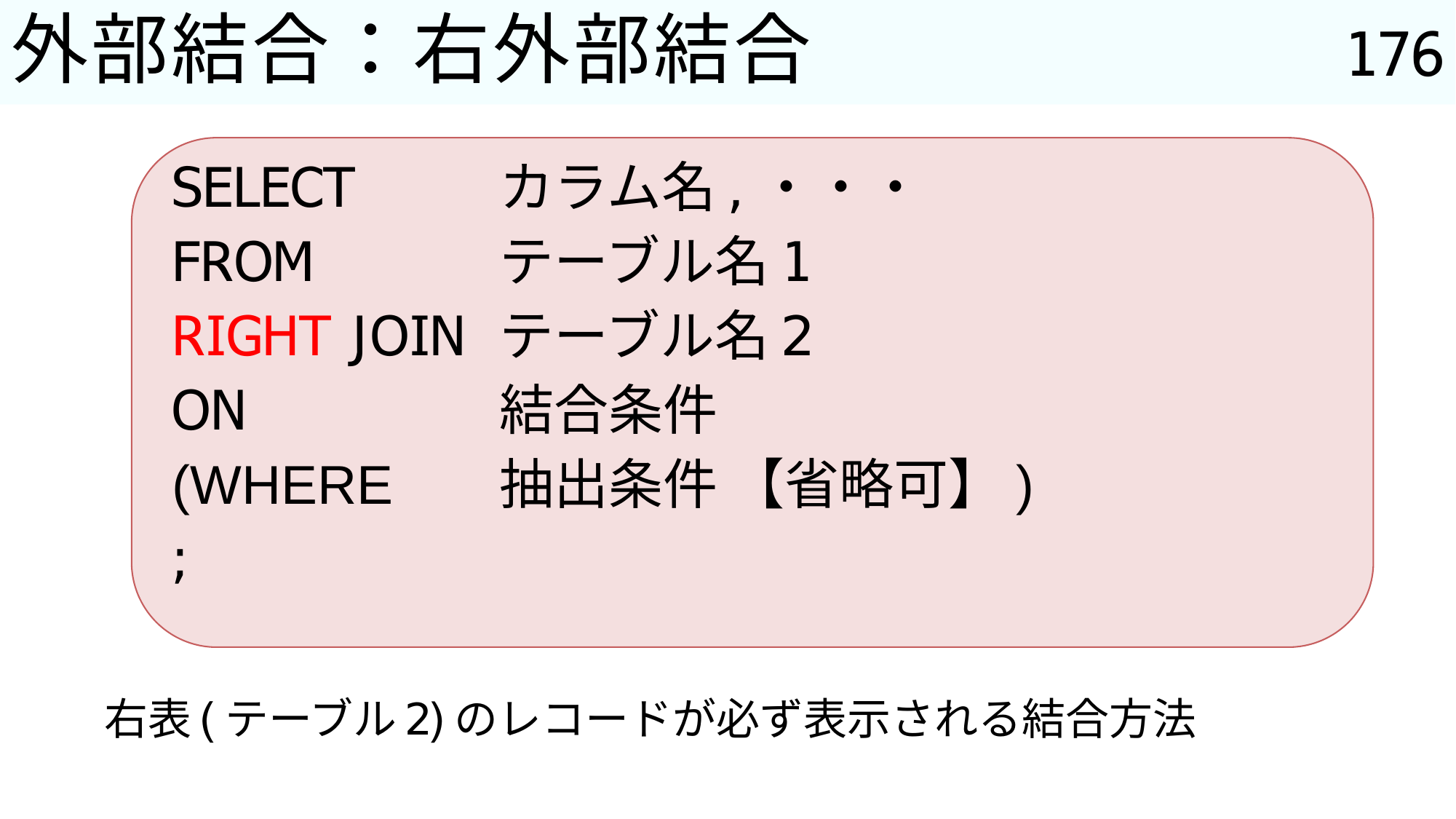

176
# 外部結合：右外部結合

SELECT		カラム名,・・・
FROM		テーブル名1
RIGHT JOIN	テーブル名2
ON			結合条件
(WHERE 	抽出条件 【省略可】)
;
右表(テーブル2)のレコードが必ず表示される結合方法